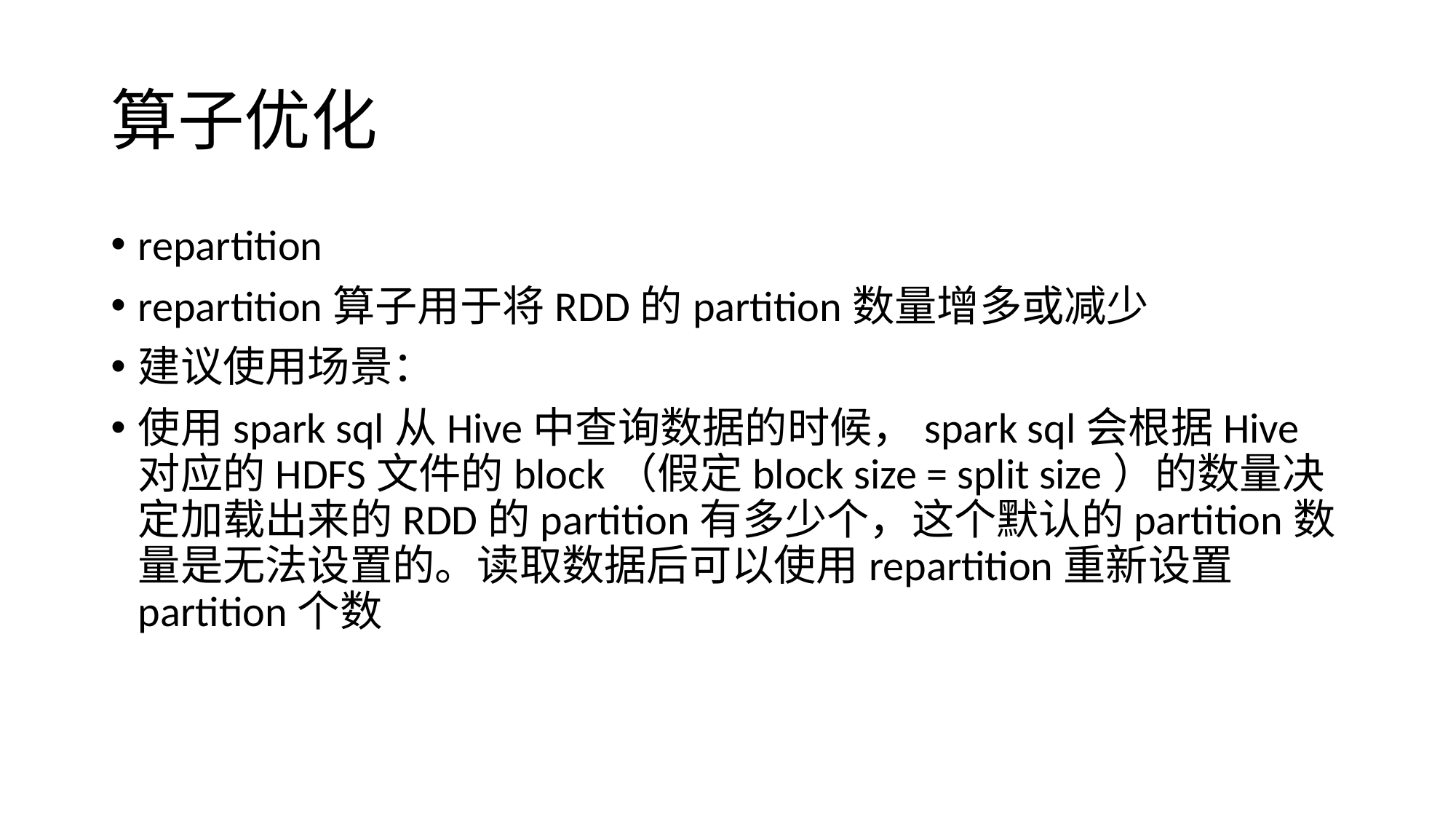

# 算子优化
repartition
repartition算子用于将RDD的partition数量增多或减少
建议使用场景：
使用spark sql从Hive中查询数据的时候，spark sql会根据Hive对应的HDFS文件的block（假定block size = split size）的数量决定加载出来的RDD的partition有多少个，这个默认的partition数量是无法设置的。读取数据后可以使用repartition重新设置partition个数